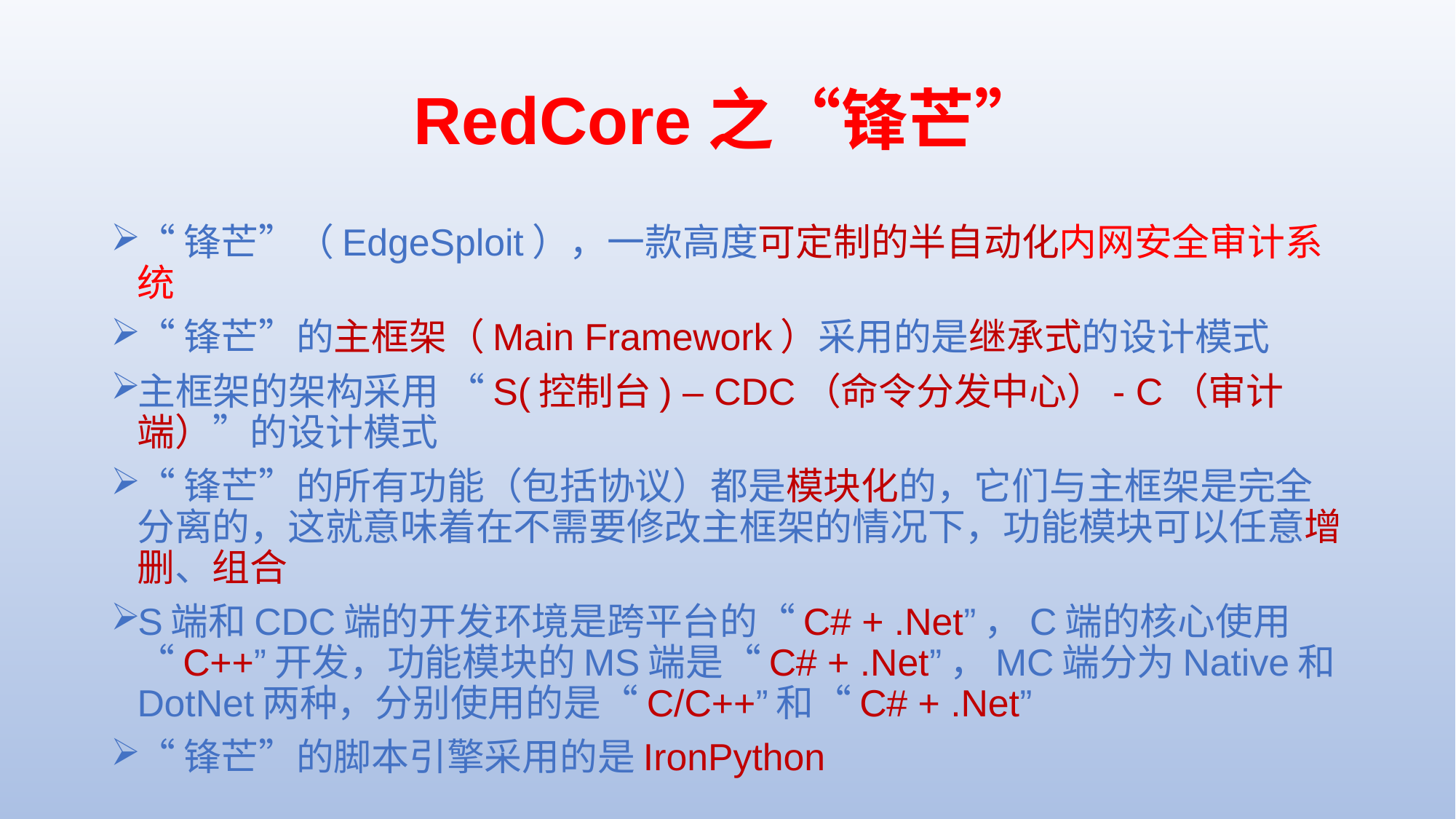

# RedCore之“锋芒”
“锋芒”（EdgeSploit），一款高度可定制的半自动化内网安全审计系统
“锋芒”的主框架（Main Framework）采用的是继承式的设计模式
主框架的架构采用 “S(控制台) – CDC（命令分发中心）- C（审计端）”的设计模式
“锋芒”的所有功能（包括协议）都是模块化的，它们与主框架是完全分离的，这就意味着在不需要修改主框架的情况下，功能模块可以任意增删、组合
S端和CDC端的开发环境是跨平台的“C# + .Net”，C端的核心使用“C++”开发，功能模块的MS端是“C# + .Net”，MC端分为Native和DotNet两种，分别使用的是“C/C++”和“C# + .Net”
“锋芒”的脚本引擎采用的是IronPython